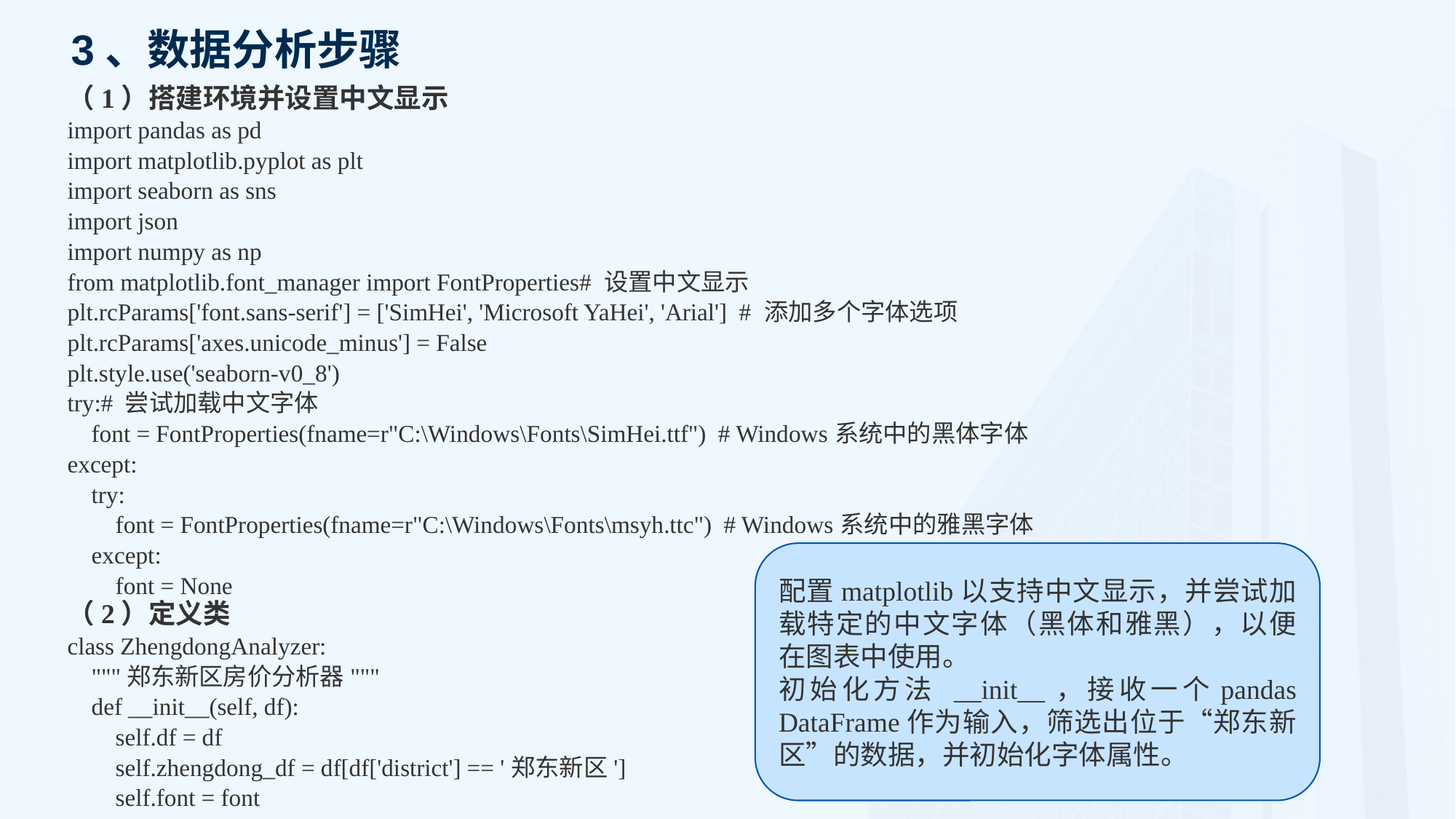

# 3、数据分析步骤
（1）搭建环境并设置中文显示
import pandas as pd
import matplotlib.pyplot as plt
import seaborn as sns
import json
import numpy as np
from matplotlib.font_manager import FontProperties# 设置中文显示
plt.rcParams['font.sans-serif'] = ['SimHei', 'Microsoft YaHei', 'Arial']  # 添加多个字体选项
plt.rcParams['axes.unicode_minus'] = False
plt.style.use('seaborn-v0_8')
try:# 尝试加载中文字体
    font = FontProperties(fname=r"C:\Windows\Fonts\SimHei.ttf")  # Windows系统中的黑体字体
except:
    try:
        font = FontProperties(fname=r"C:\Windows\Fonts\msyh.ttc")  # Windows系统中的雅黑字体
    except:
        font = None
（2）定义类
class ZhengdongAnalyzer:
    """郑东新区房价分析器"""
    def __init__(self, df):
        self.df = df
        self.zhengdong_df = df[df['district'] == '郑东新区']
        self.font = font
配置matplotlib以支持中文显示，并尝试加载特定的中文字体（黑体和雅黑），以便在图表中使用。
初始化方法 __init__，接收一个pandas DataFrame作为输入，筛选出位于“郑东新区”的数据，并初始化字体属性。